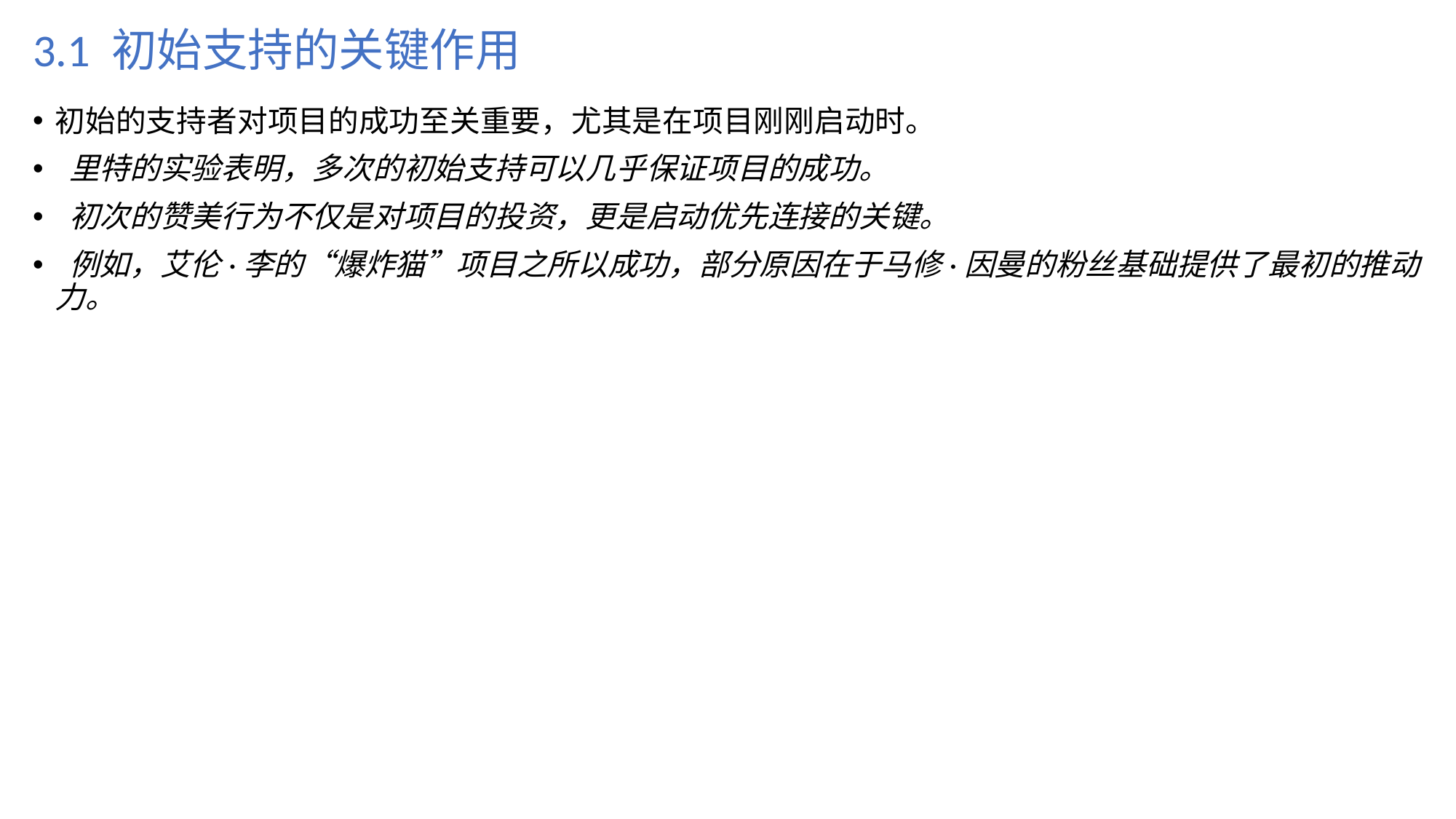

# 3.1 初始支持的关键作用
初始的支持者对项目的成功至关重要，尤其是在项目刚刚启动时。
 里特的实验表明，多次的初始支持可以几乎保证项目的成功。
 初次的赞美行为不仅是对项目的投资，更是启动优先连接的关键。
 例如，艾伦·李的“爆炸猫”项目之所以成功，部分原因在于马修·因曼的粉丝基础提供了最初的推动力。